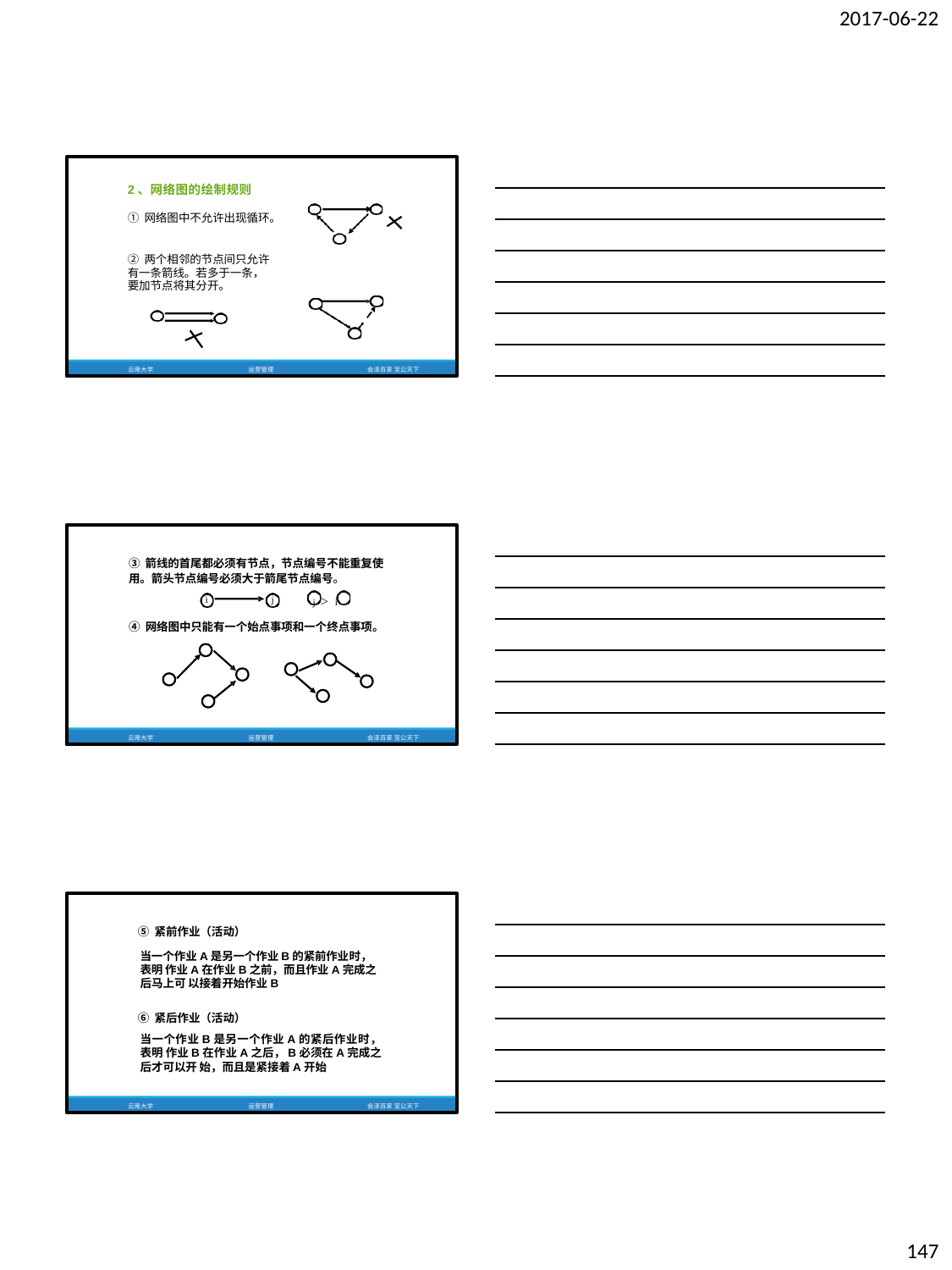

2017-06-22

2、网络图的绘制规则

① 网络图中不允许出现循环。

② 两个相邻的节点间只允许 有一条箭线。若多于一条，  要加节点将其分开。

云南大学
运营管理
会泽百家 至公天下

③ 箭线的首尾都必须有节点，节点编号不能重复使 用。箭头节点编号必须大于箭尾节点编号。

j ＞ i

i	j

④ 网络图中只能有一个始点事项和一个终点事项。

云南大学
运营管理
会泽百家 至公天下

⑤ 紧前作业（活动）

当一个作业A是另一个作业B的紧前作业时，表明 作业A在作业B之前，而且作业A完成之后马上可 以接着开始作业B

⑥ 紧后作业（活动）
当一个作业B是另一个作业A的紧后作业时，表明 作业B在作业A之后，B必须在A完成之后才可以开 始，而且是紧接着A开始

云南大学
运营管理
会泽百家 至公天下

147